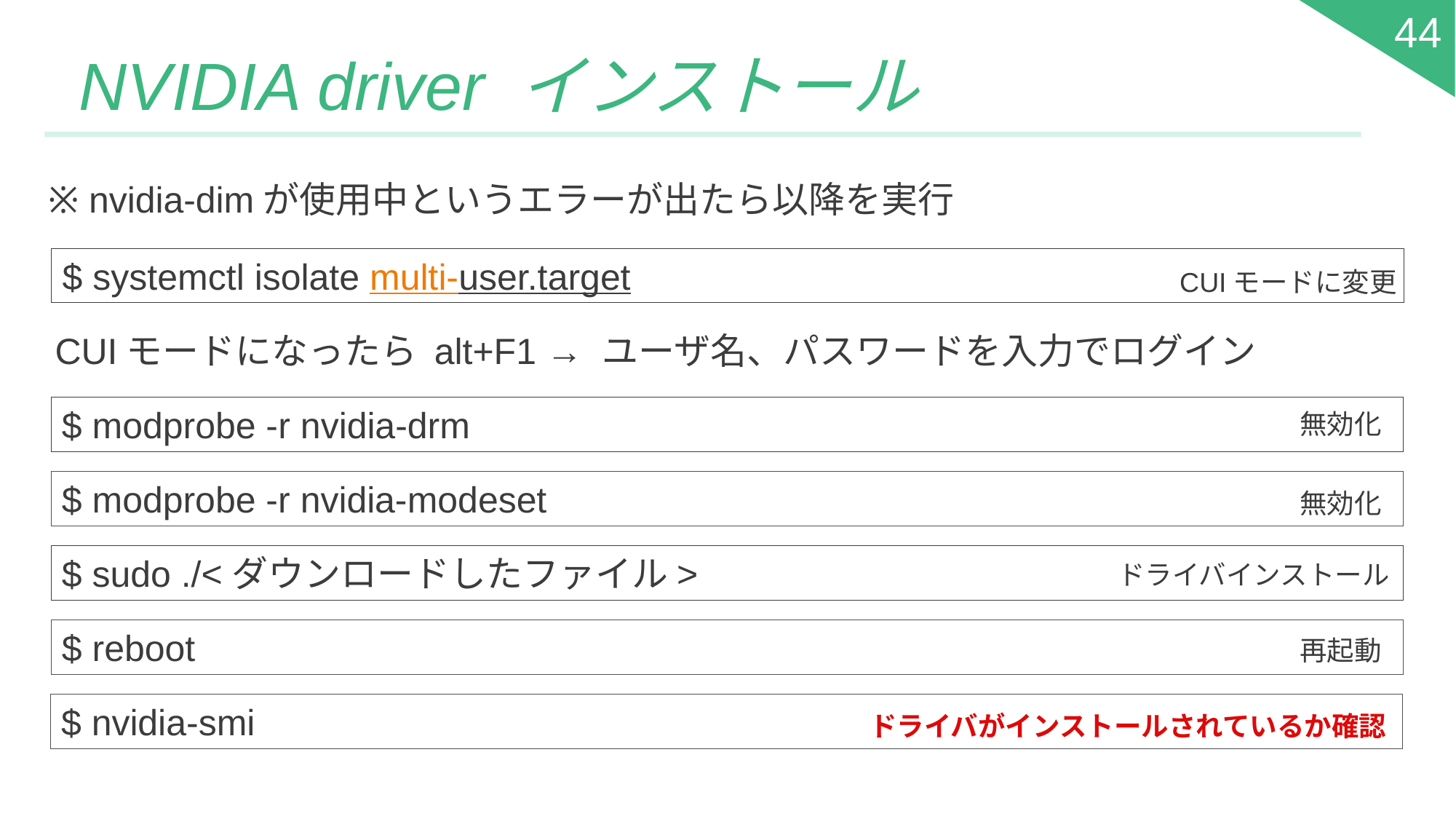

44
# NVIDIA driver インストール
※ nvidia-dimが使用中というエラーが出たら以降を実行
$ systemctl isolate multi-user.target
CUIモードに変更
CUIモードになったら alt+F1 → ユーザ名、パスワードを入力でログイン
$ modprobe -r nvidia-drm
無効化
$ modprobe -r nvidia-modeset
無効化
$ sudo ./<ダウンロードしたファイル>
ドライバインストール
$ reboot
再起動
$ nvidia-smi
ドライバがインストールされているか確認